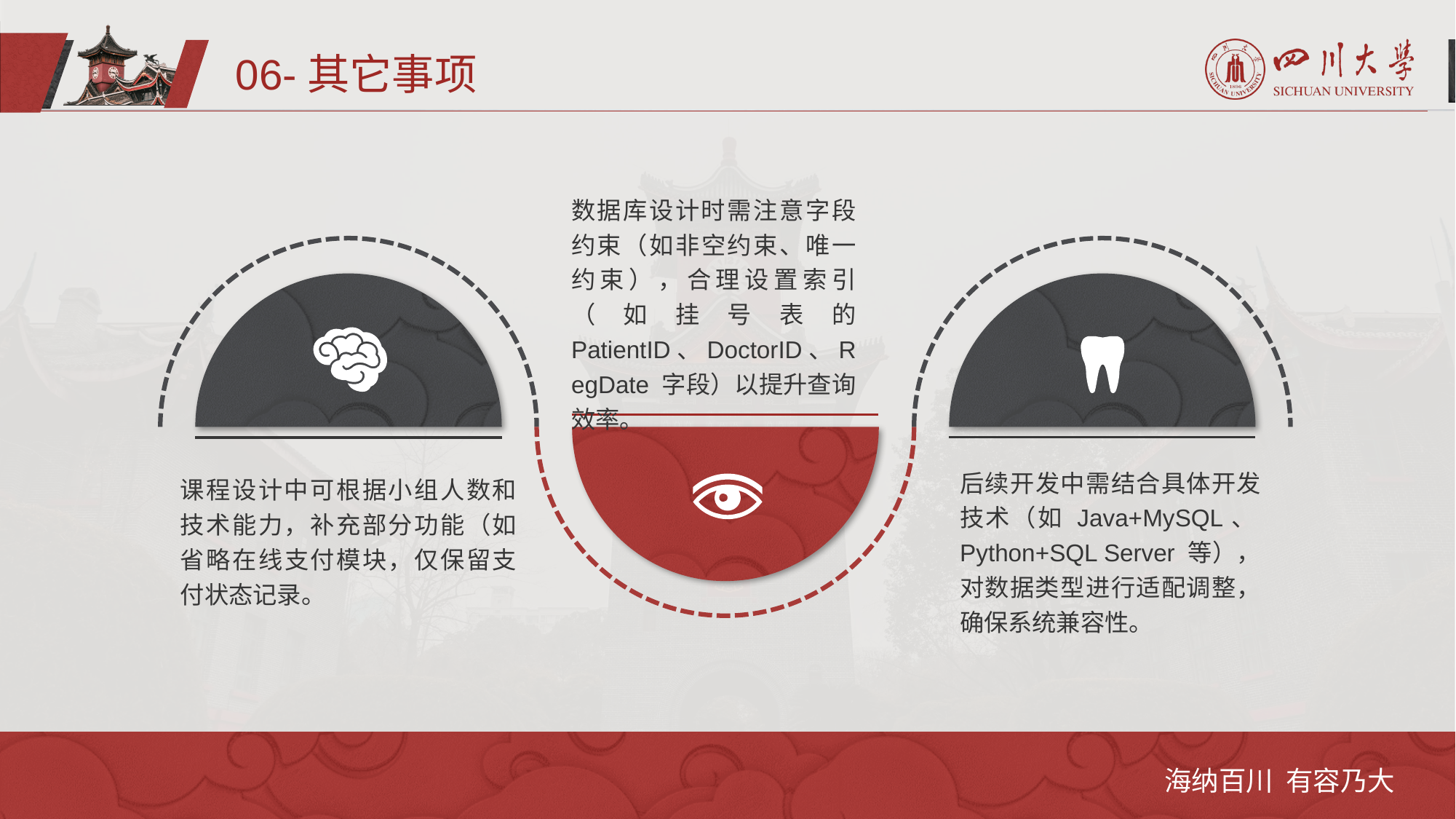

06-其它事项
数据库设计时需注意字段约束（如非空约束、唯一约束），合理设置索引（如挂号表的 PatientID、DoctorID、RegDate 字段）以提升查询效率。

后续开发中需结合具体开发技术（如 Java+MySQL、Python+SQL Server 等），对数据类型进行适配调整，确保系统兼容性。

课程设计中可根据小组人数和技术能力，补充部分功能（如省略在线支付模块，仅保留支付状态记录。